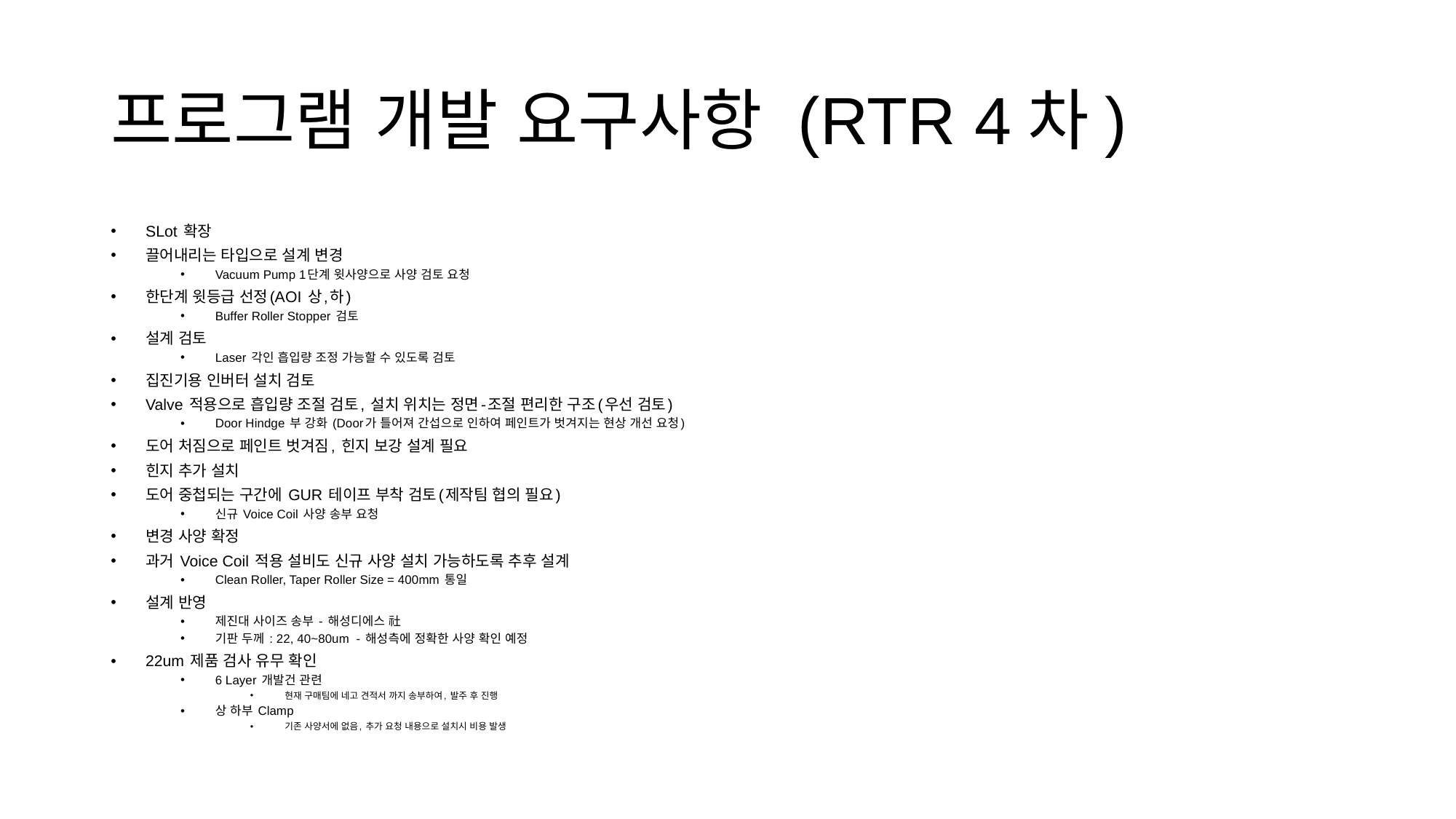

# 프로그램 개발 요구사항 (RTR 4차)
SLot 확장
끌어내리는 타입으로 설계 변경
Vacuum Pump 1단계 윗사양으로 사양 검토 요청
한단계 윗등급 선정(AOI 상,하)
Buffer Roller Stopper 검토
설계 검토
Laser 각인 흡입량 조정 가능할 수 있도록 검토
집진기용 인버터 설치 검토
Valve 적용으로 흡입량 조절 검토, 설치 위치는 정면-조절 편리한 구조(우선 검토)
Door Hindge 부 강화 (Door가 틀어져 간섭으로 인하여 페인트가 벗겨지는 현상 개선 요청)
도어 처짐으로 페인트 벗겨짐, 힌지 보강 설계 필요
힌지 추가 설치
도어 중첩되는 구간에 GUR 테이프 부착 검토(제작팀 협의 필요)
신규 Voice Coil 사양 송부 요청
변경 사양 확정
과거 Voice Coil 적용 설비도 신규 사양 설치 가능하도록 추후 설계
Clean Roller, Taper Roller Size = 400mm 통일
설계 반영
제진대 사이즈 송부 - 해성디에스 社
기판 두께 : 22, 40~80um  - 해성측에 정확한 사양 확인 예정
22um 제품 검사 유무 확인
6 Layer 개발건 관련
현재 구매팀에 네고 견적서 까지 송부하여, 발주 후 진행
상 하부 Clamp
기존 사양서에 없음, 추가 요청 내용으로 설치시 비용 발생